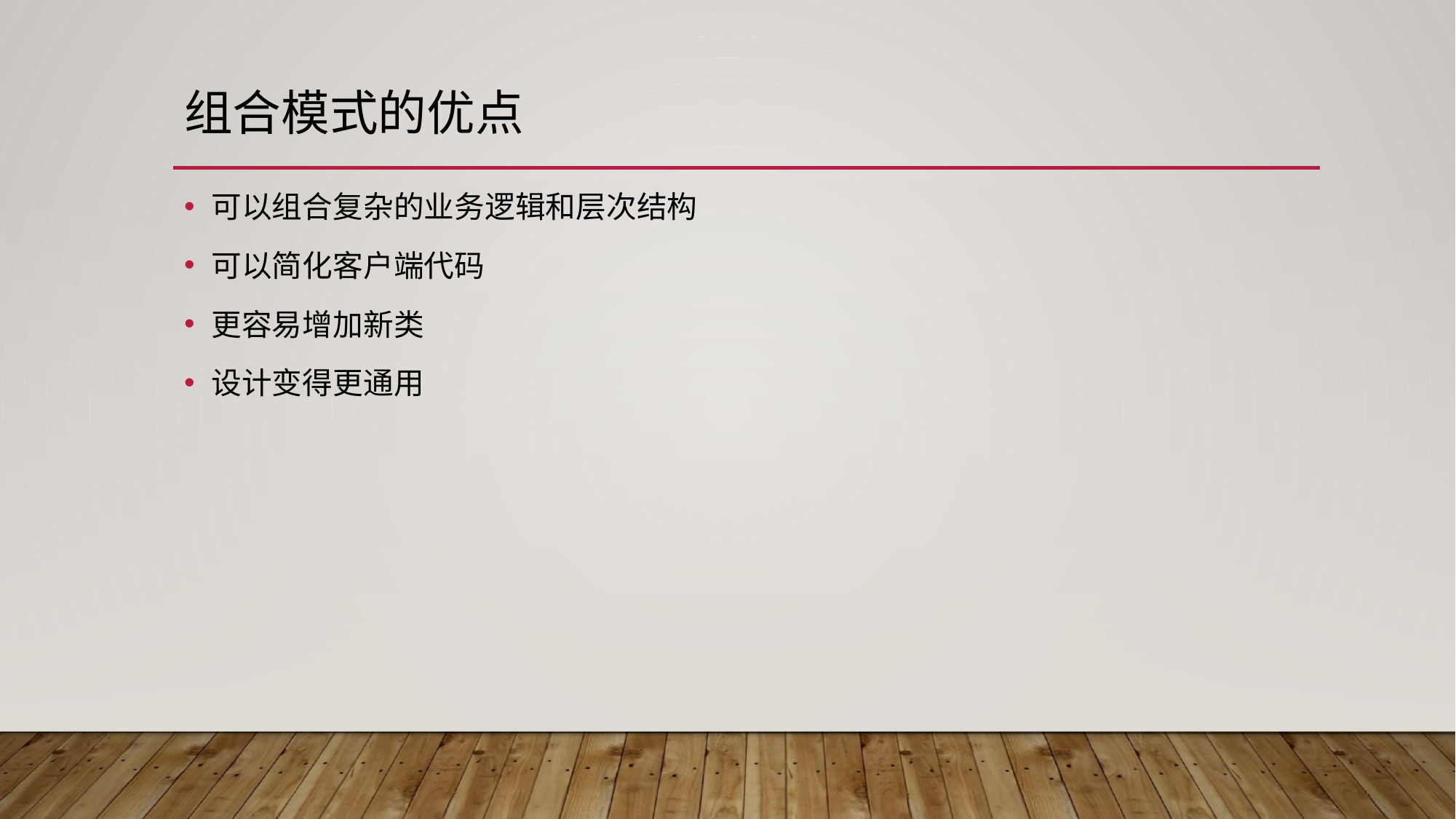

# 组合模式的优点
可以组合复杂的业务逻辑和层次结构
可以简化客户端代码
更容易增加新类
设计变得更通用